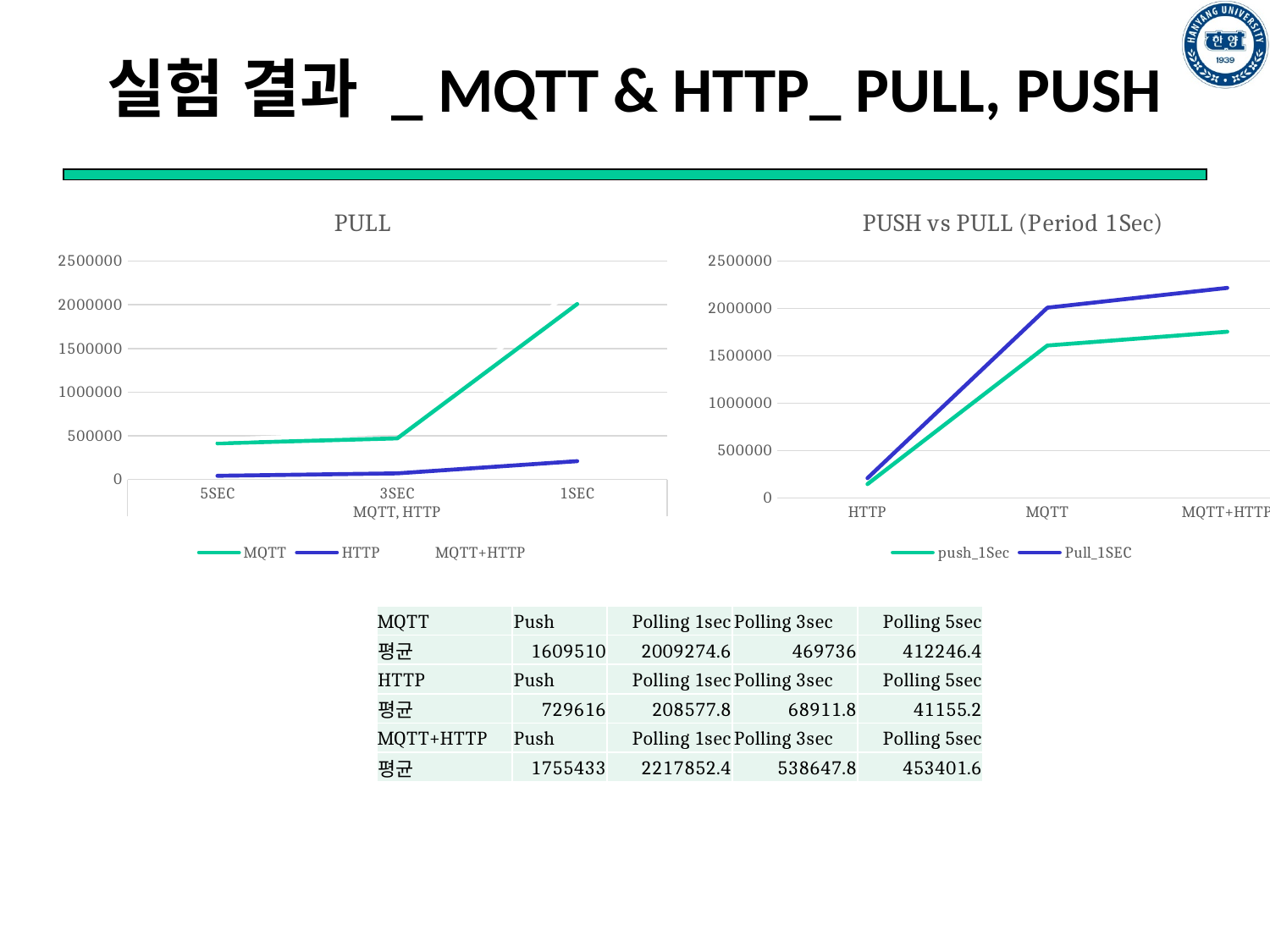

실험 결과 _ MQTT & HTTP_ PULL, PUSH

### Chart: PULL

| Category | MQTT | HTTP | MQTT+HTTP |
|---|---|---|---|
| 5SEC | 412246.4 | 41155.2 | 453401.6 |
| 3SEC | 469736.0 | 68911.8 | 538647.8 |
| 1SEC | 2009274.6 | 208577.8 | 2217852.4 |

### Chart: PUSH vs PULL (Period 1Sec)

| Category | push_1Sec | Pull_1SEC |
|---|---|---|
| HTTP | 145923.2 | 208577.8 |
| MQTT | 1609509.8 | 2009274.6 |
| MQTT+HTTP | 1755433.0 | 2217852.4 |
| MQTT | Push | Polling 1sec | Polling 3sec | Polling 5sec |
| --- | --- | --- | --- | --- |
| 평균 | 1609510 | 2009274.6 | 469736 | 412246.4 |
| HTTP | Push | Polling 1sec | Polling 3sec | Polling 5sec |
| 평균 | 729616 | 208577.8 | 68911.8 | 41155.2 |
| MQTT+HTTP | Push | Polling 1sec | Polling 3sec | Polling 5sec |
| 평균 | 1755433 | 2217852.4 | 538647.8 | 453401.6 |